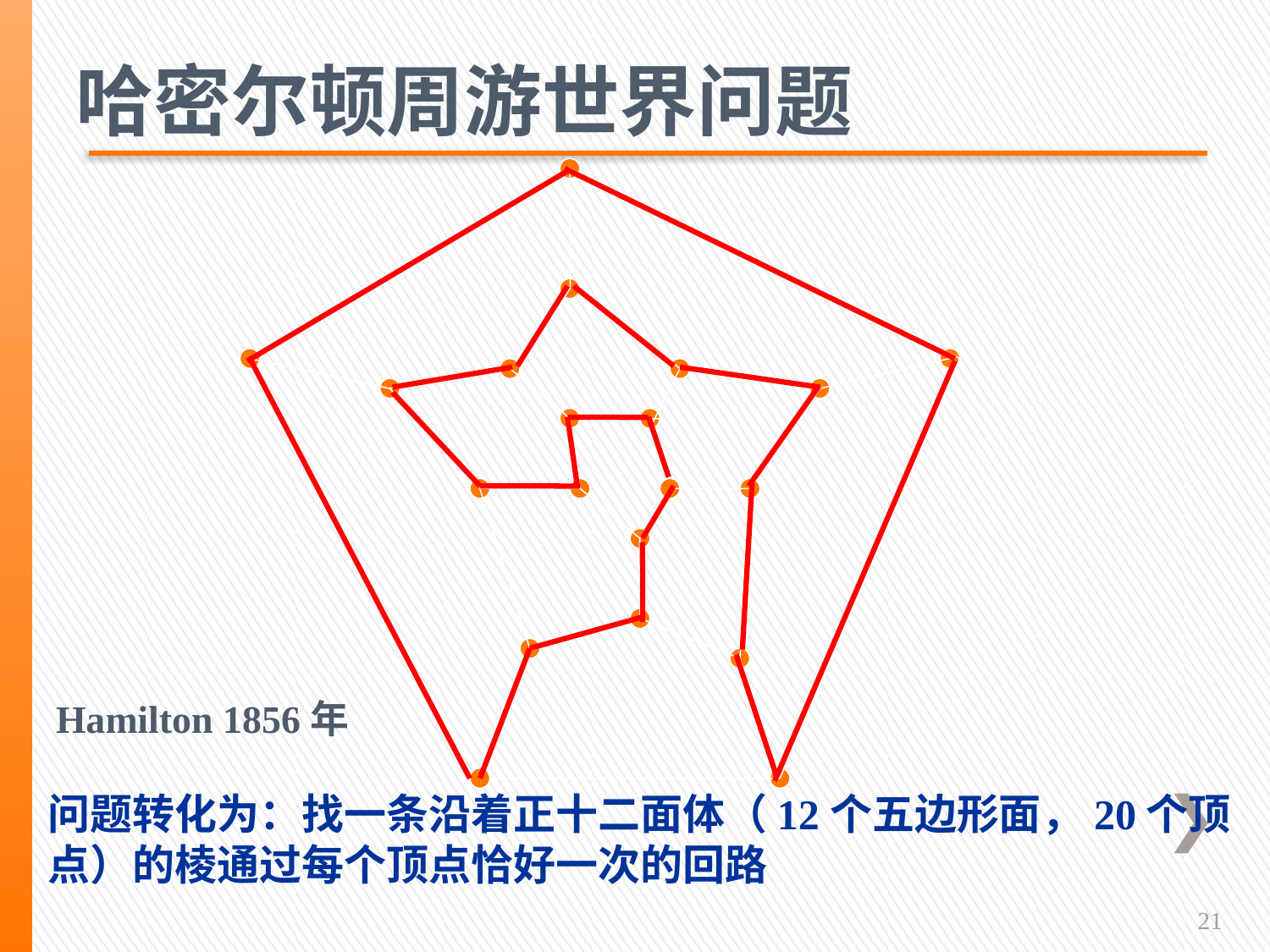

哈密尔顿周游世界问题

Hamilton 1856年

问题转化为：找一条沿着正十二面体（12个五边形面，20个顶点）的棱通过每个顶点恰好一次的回路
21